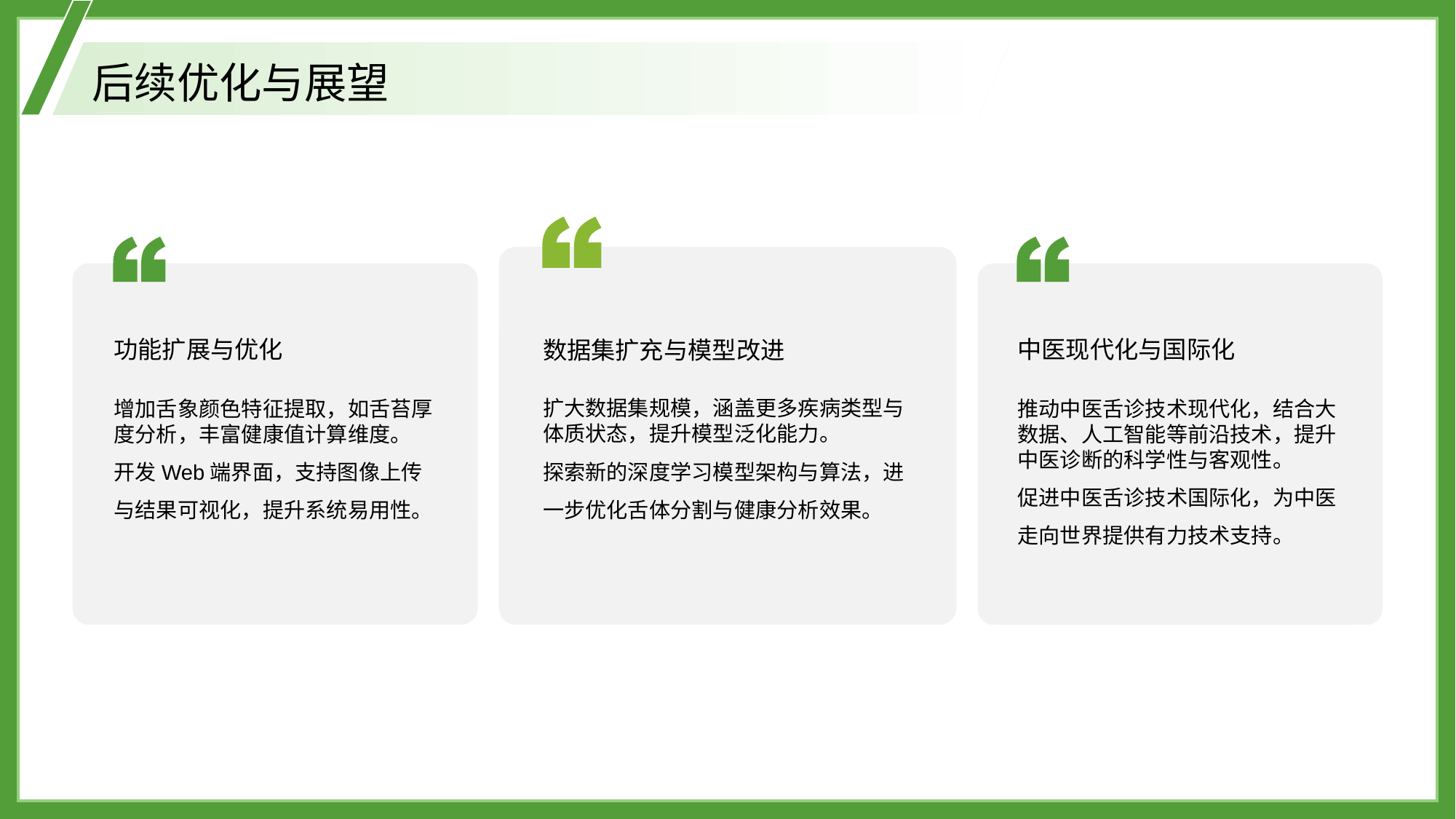

后续优化与展望

功能扩展与优化
数据集扩充与模型改进
中医现代化与国际化
扩大数据集规模，涵盖更多疾病类型与体质状态，提升模型泛化能力。
探索新的深度学习模型架构与算法，进一步优化舌体分割与健康分析效果。
增加舌象颜色特征提取，如舌苔厚度分析，丰富健康值计算维度。
开发Web端界面，支持图像上传与结果可视化，提升系统易用性。
推动中医舌诊技术现代化，结合大数据、人工智能等前沿技术，提升中医诊断的科学性与客观性。
促进中医舌诊技术国际化，为中医走向世界提供有力技术支持。